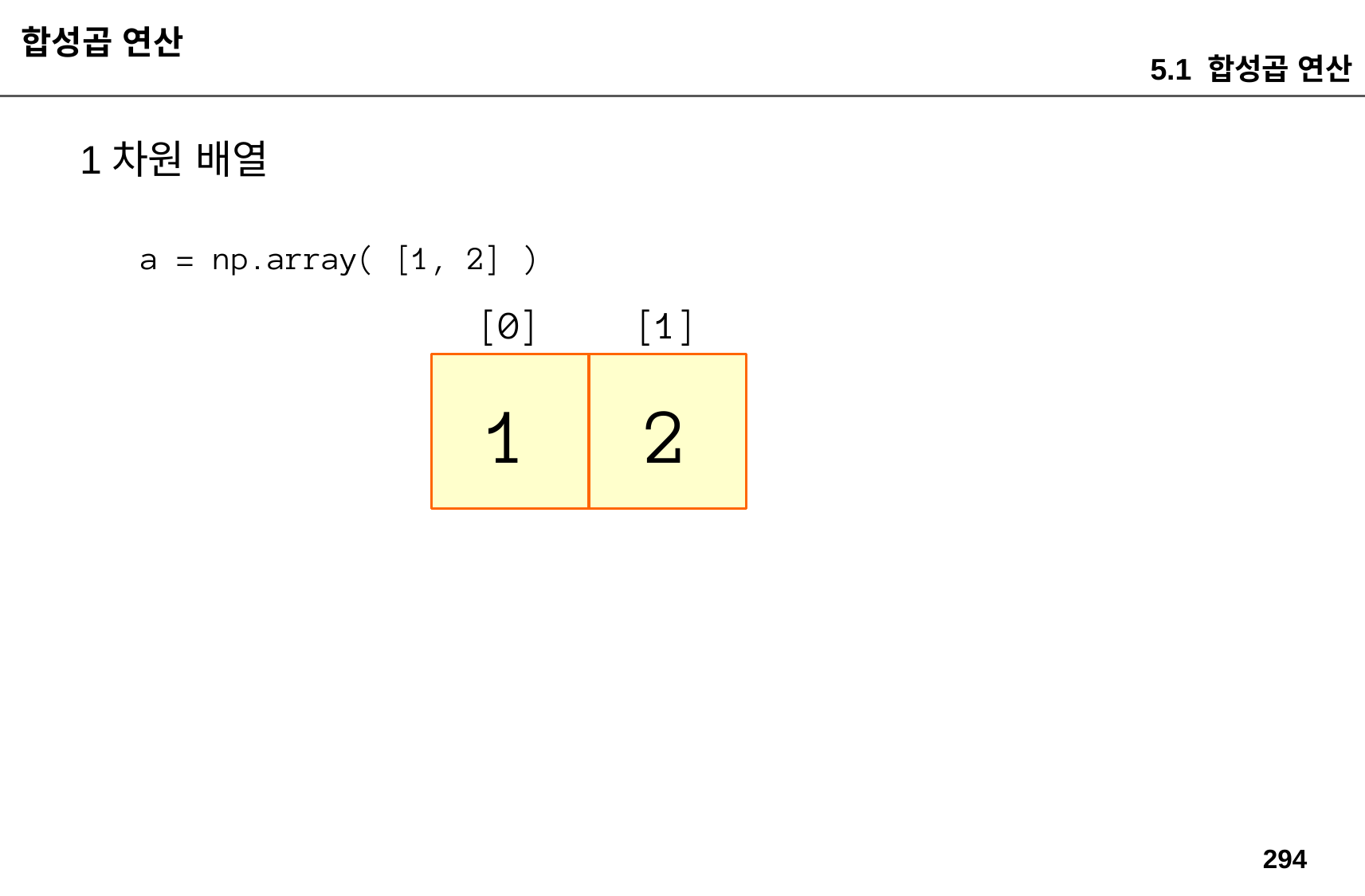

합성곱 연산
5.1 합성곱 연산
1차원 배열

a = np.array( [1, 2] )
[1]
[0]
1
2